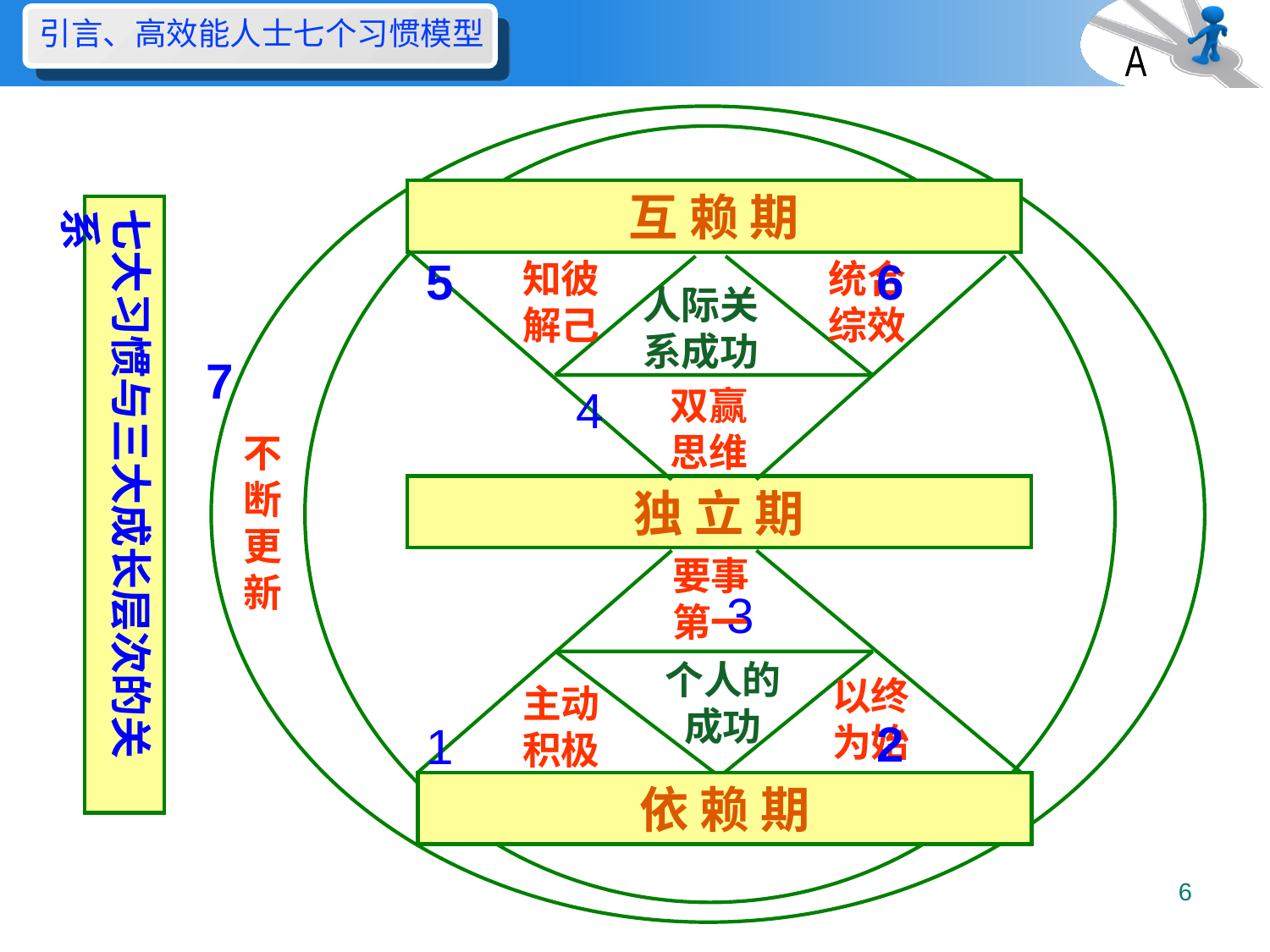

引言、高效能人士七个习惯模型
A

互 赖 期
七大习惯与三大成长层次的关系
5
6
知彼
解己
统合
综效

人际关系成功
7
4

双赢
思维
不断更新
独 立 期
要事
第一

3
个人的
成功
以终
为始
主动
积极
2
1
依 赖 期
6